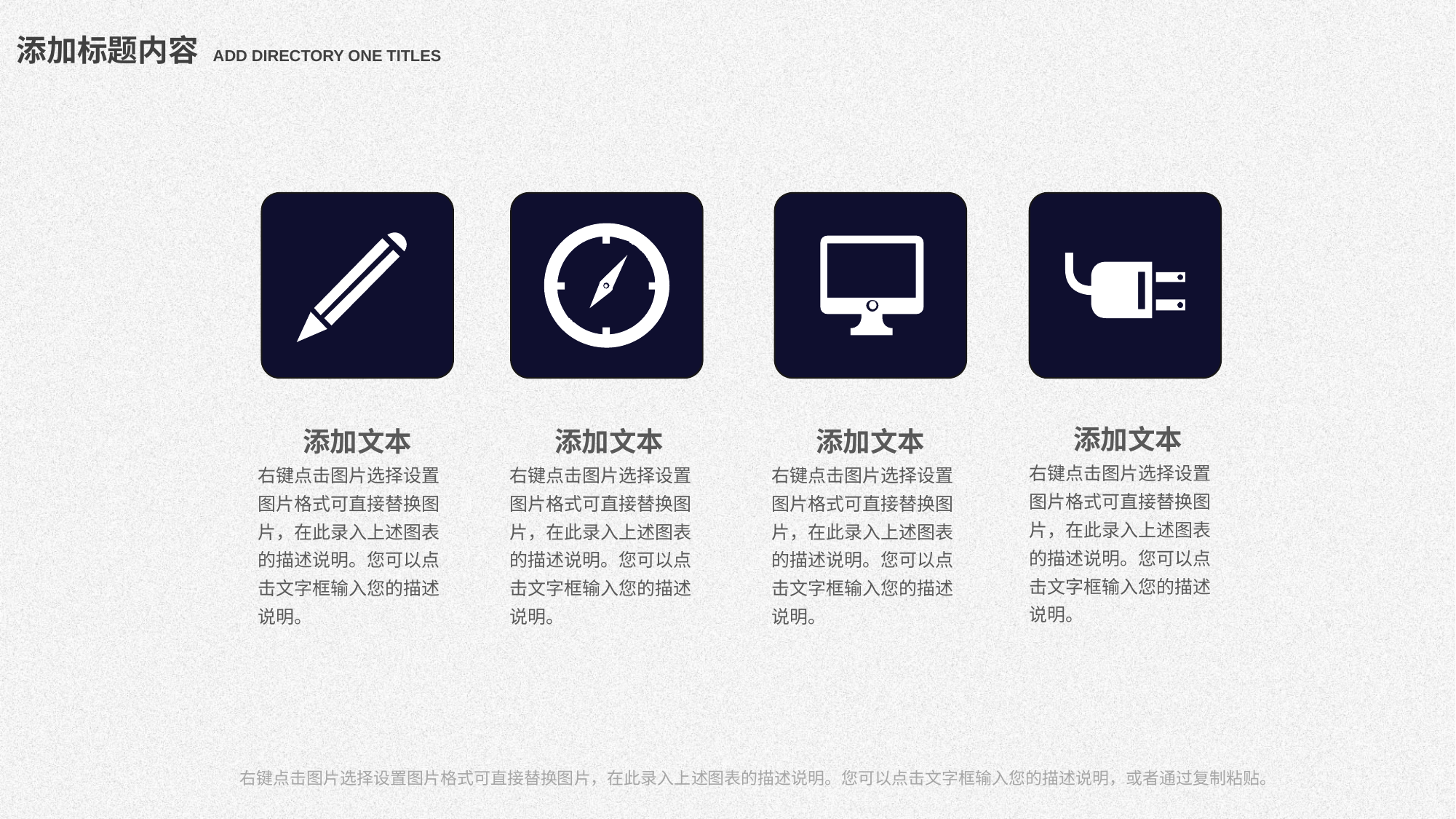

添加标题内容 ADD DIRECTORY ONE TITLES

添加文本
右键点击图片选择设置图片格式可直接替换图片，在此录入上述图表的描述说明。您可以点击文字框输入您的描述说明。
添加文本
右键点击图片选择设置图片格式可直接替换图片，在此录入上述图表的描述说明。您可以点击文字框输入您的描述说明。
添加文本
右键点击图片选择设置图片格式可直接替换图片，在此录入上述图表的描述说明。您可以点击文字框输入您的描述说明。
添加文本
右键点击图片选择设置图片格式可直接替换图片，在此录入上述图表的描述说明。您可以点击文字框输入您的描述说明。
右键点击图片选择设置图片格式可直接替换图片，在此录入上述图表的描述说明。您可以点击文字框输入您的描述说明，或者通过复制粘贴。